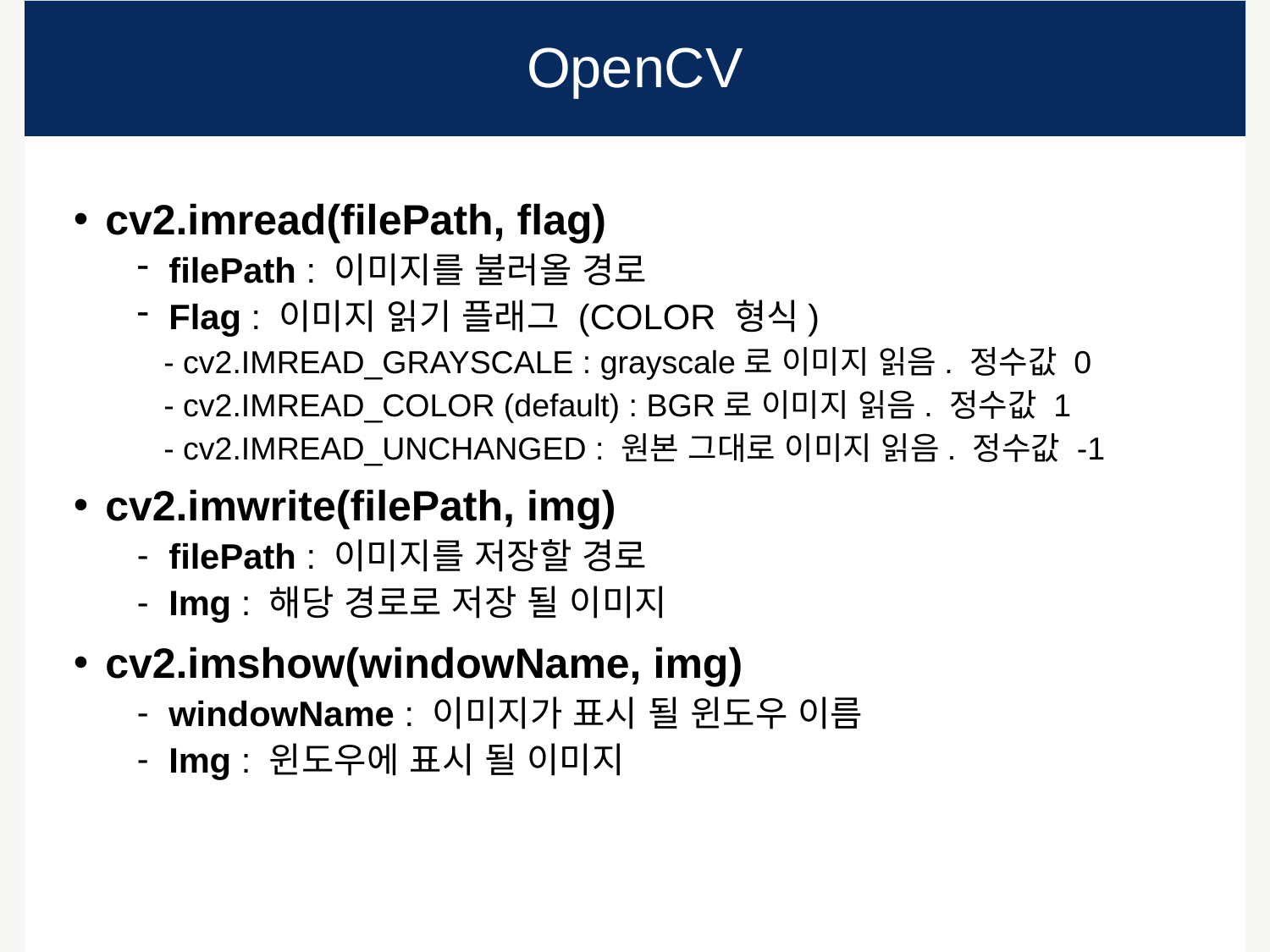

# OpenCV
cv2.imread(filePath, flag)
filePath : 이미지를 불러올 경로
Flag : 이미지 읽기 플래그 (COLOR 형식)
   - cv2.IMREAD_GRAYSCALE : grayscale로 이미지 읽음. 정수값 0
   - cv2.IMREAD_COLOR (default) : BGR로 이미지 읽음. 정수값 1
   - cv2.IMREAD_UNCHANGED : 원본 그대로 이미지 읽음. 정수값 -1
cv2.imwrite(filePath, img)
filePath : 이미지를 저장할 경로
Img : 해당 경로로 저장 될 이미지
cv2.imshow(windowName, img)
windowName : 이미지가 표시 될 윈도우 이름
Img : 윈도우에 표시 될 이미지